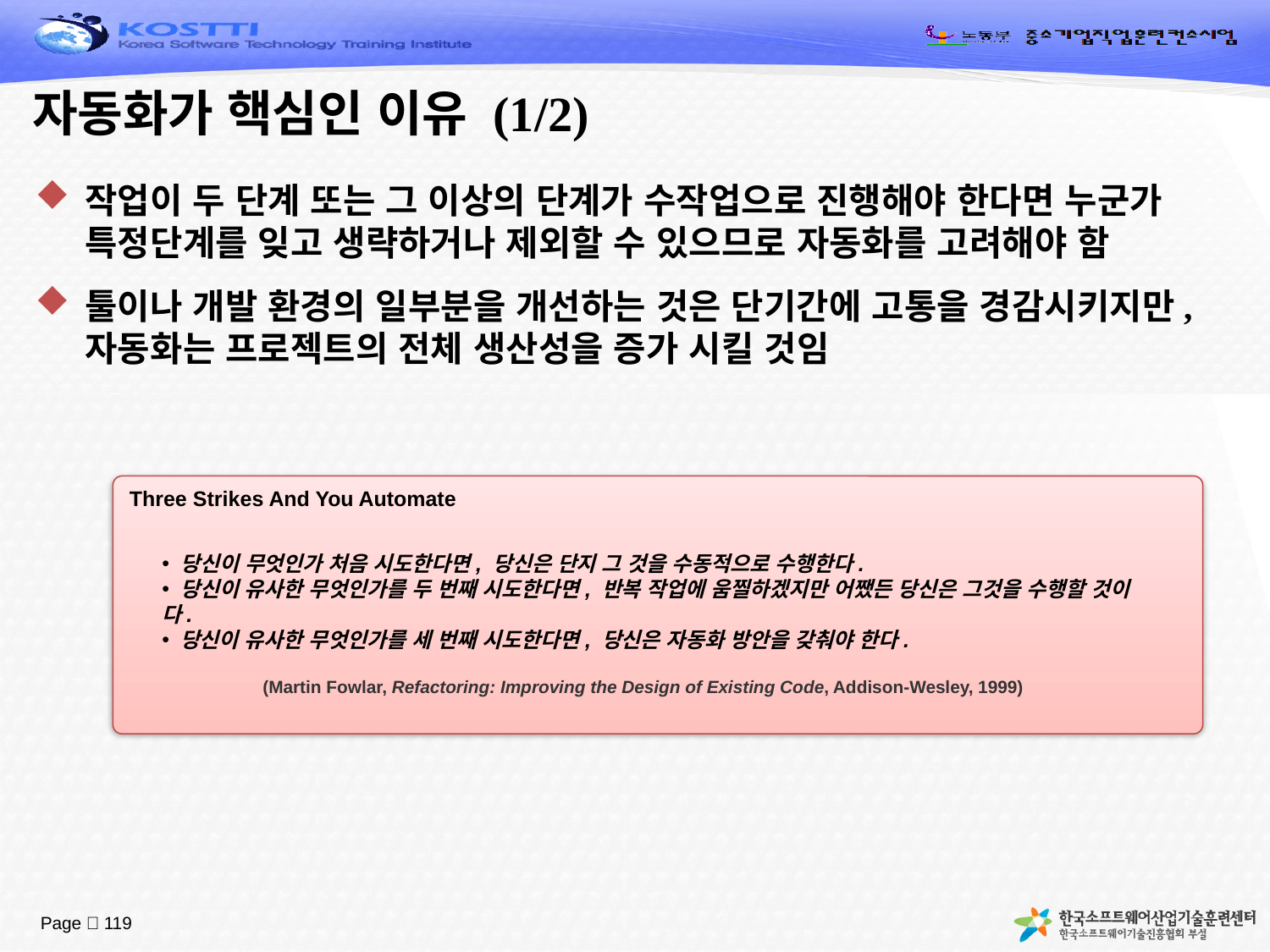

# 자동화가 핵심인 이유 (1/2)
작업이 두 단계 또는 그 이상의 단계가 수작업으로 진행해야 한다면 누군가 특정단계를 잊고 생략하거나 제외할 수 있으므로 자동화를 고려해야 함
툴이나 개발 환경의 일부분을 개선하는 것은 단기간에 고통을 경감시키지만, 자동화는 프로젝트의 전체 생산성을 증가 시킬 것임
Three Strikes And You Automate

 당신이 무엇인가 처음 시도한다면, 당신은 단지 그 것을 수동적으로 수행한다.
 당신이 유사한 무엇인가를 두 번째 시도한다면, 반복 작업에 움찔하겠지만 어쨌든 당신은 그것을 수행할 것이다.
 당신이 유사한 무엇인가를 세 번째 시도한다면, 당신은 자동화 방안을 갖춰야 한다.
(Martin Fowlar, Refactoring: Improving the Design of Existing Code, Addison-Wesley, 1999)